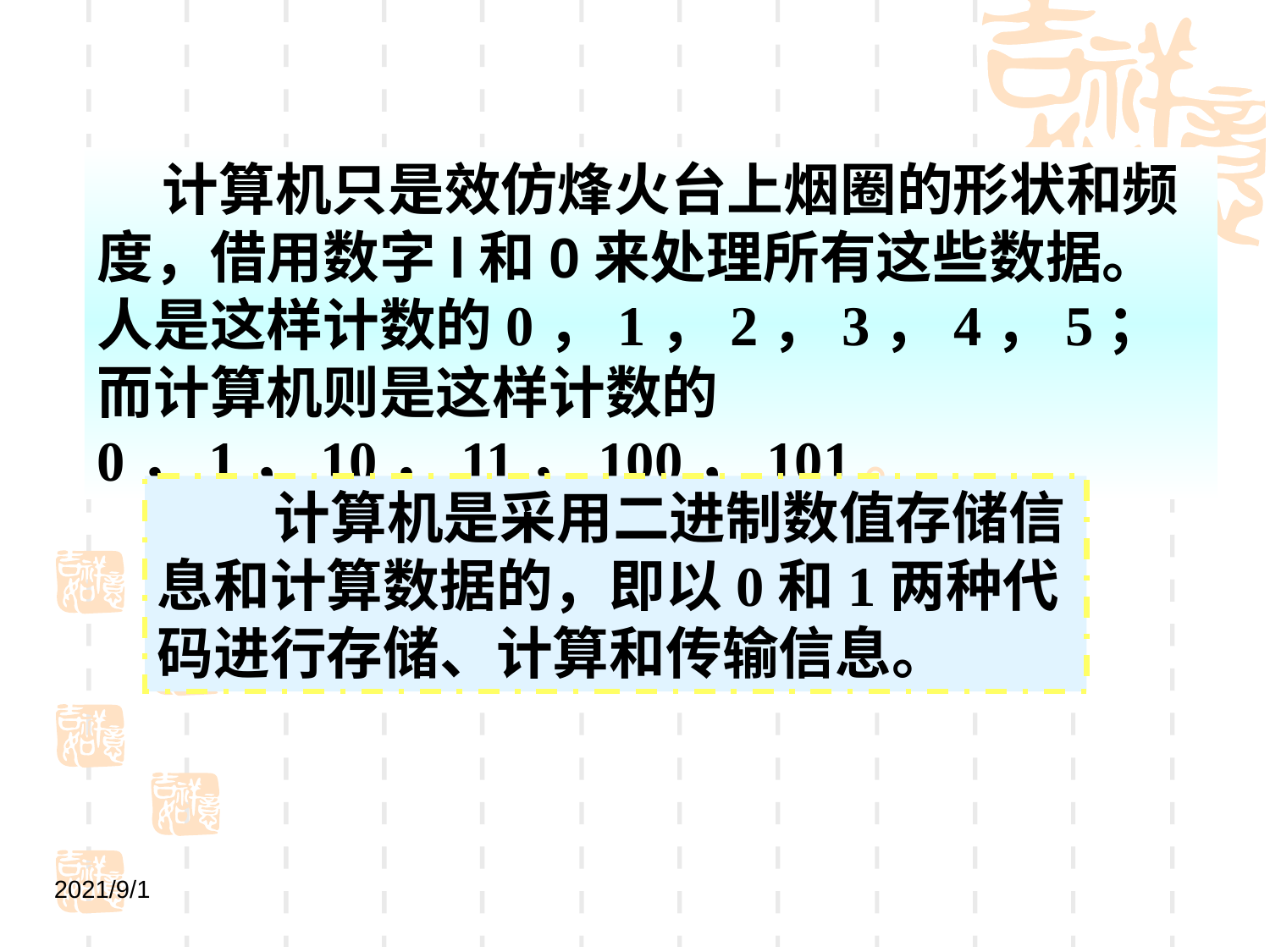

计算机只是效仿烽火台上烟圈的形状和频度，借用数字l和0来处理所有这些数据。人是这样计数的0，1，2，3，4，5；而计算机则是这样计数的0，1，10，11，100，101。
        计算机是采用二进制数值存储信息和计算数据的，即以0和1两种代码进行存储、计算和传输信息。
2021/9/1